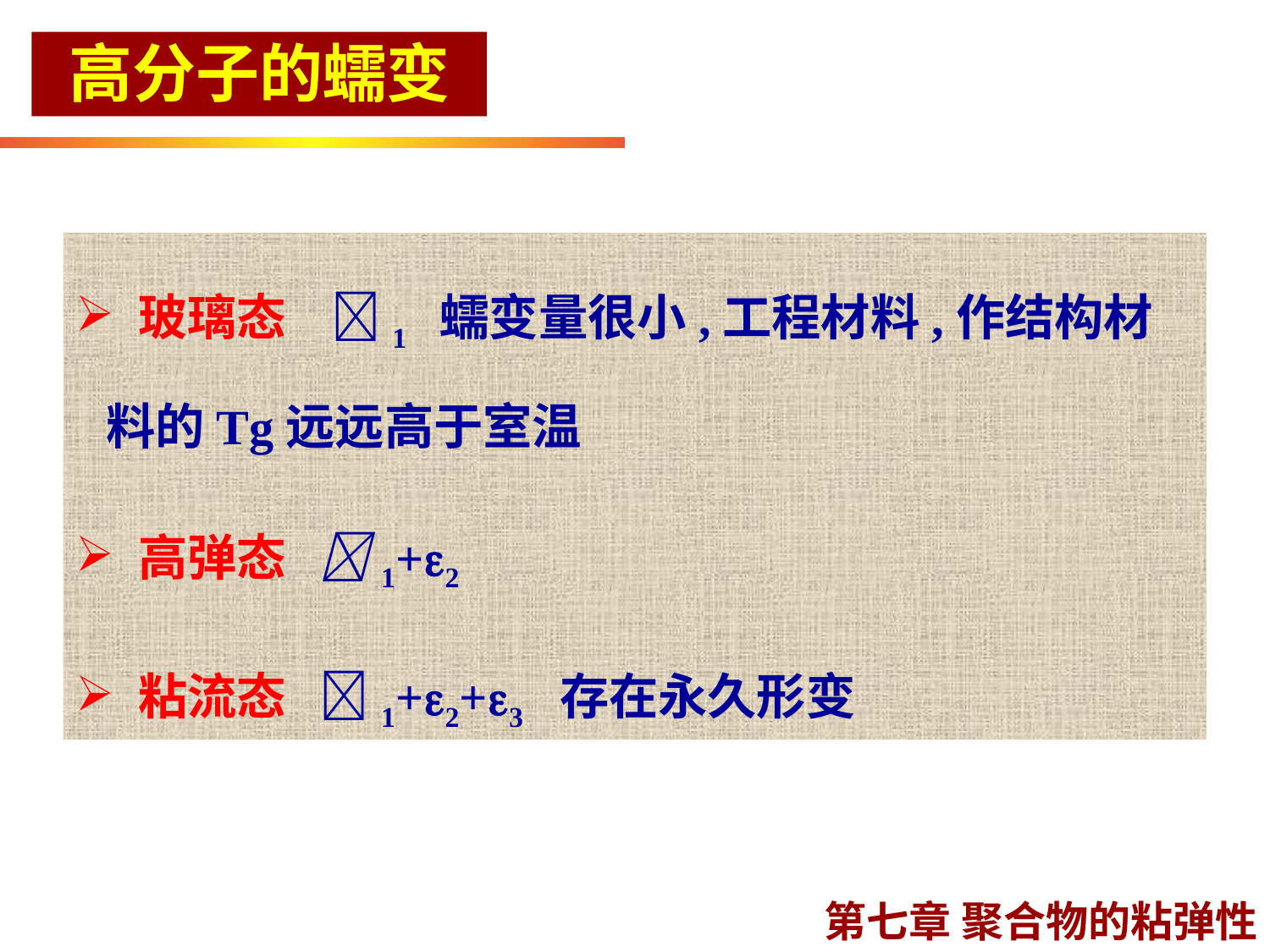

高分子的蠕变
 玻璃态    ε1   蠕变量很小,工程材料,作结构材料的Tg远远高于室温
 高弹态   ε1+ε2
 粘流态   ε1+ε2+ε3  存在永久形变